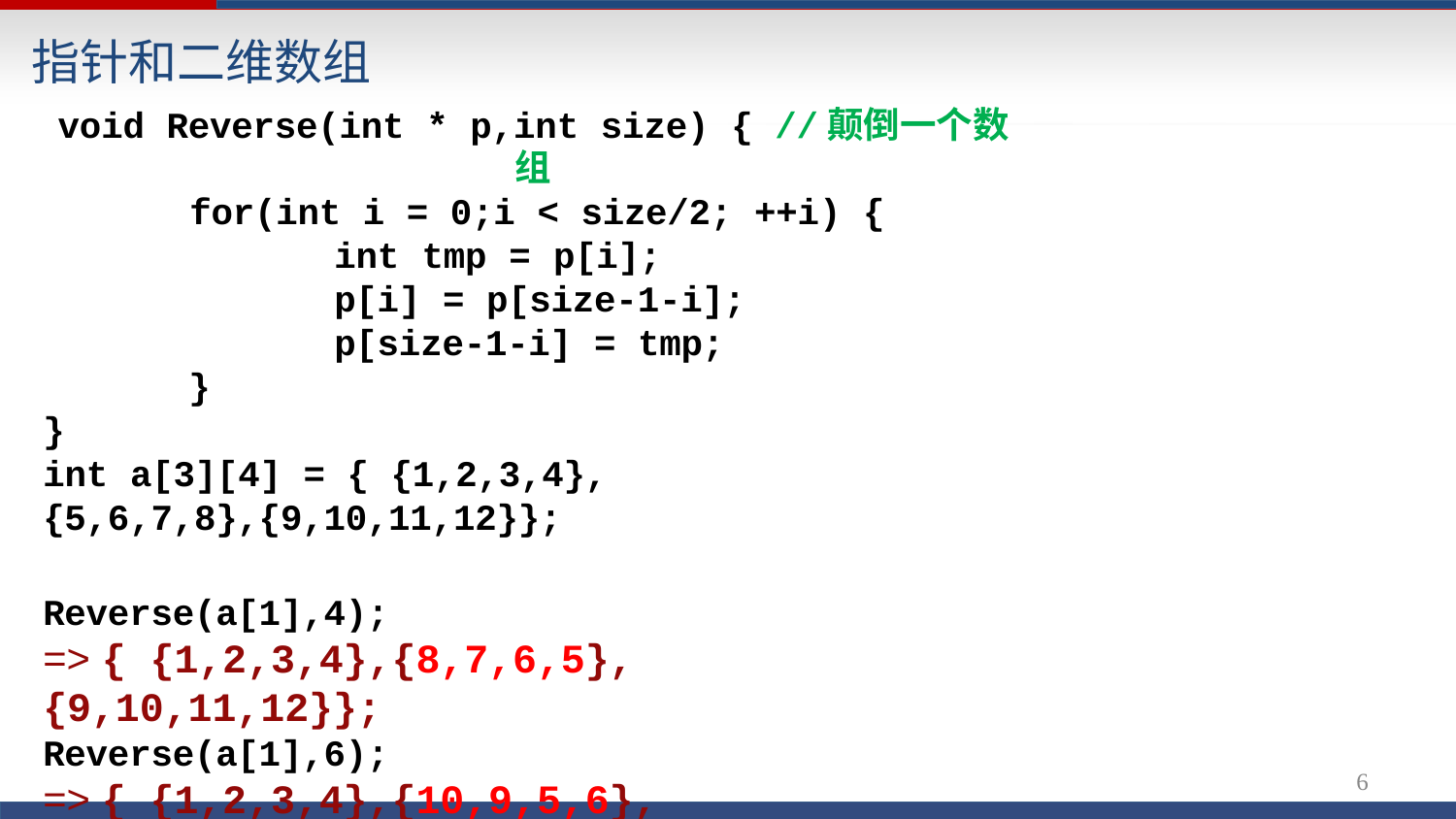

# 指针和二维数组
void Reverse(int * p,int size) { //颠倒一个数组
for(int i = 0;i < size/2; ++i) {
int tmp = p[i];  p[i] = p[size-1-i];
p[size-1-i] = tmp;
}
}
int a[3][4] = { {1,2,3,4},{5,6,7,8},{9,10,11,12}};

Reverse(a[1],4);
=> { {1,2,3,4},{8,7,6,5},{9,10,11,12}};
Reverse(a[1],6);
=> { {1,2,3,4},{10,9,5,6},{7,8,11,12}};
6